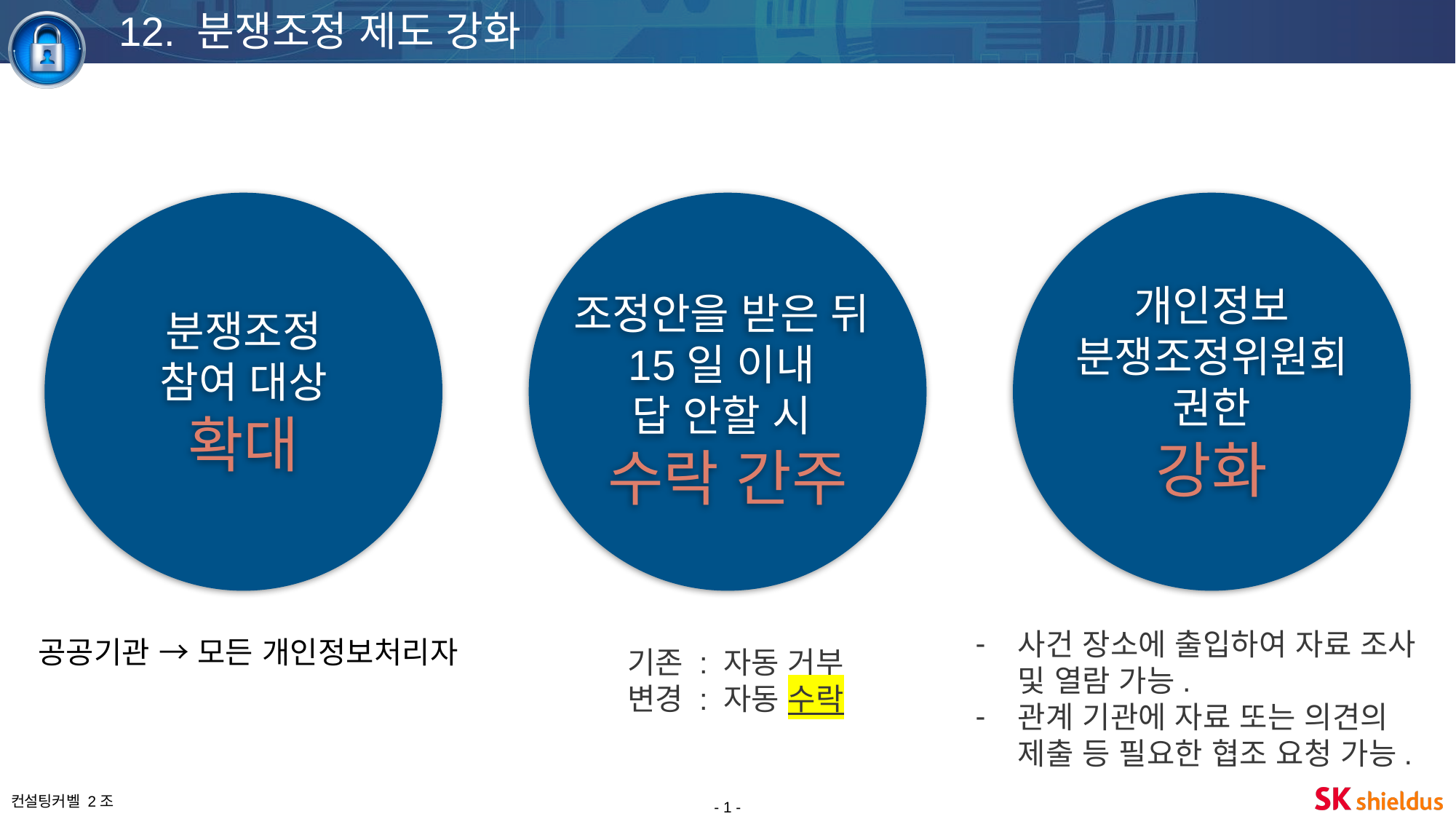

12. 분쟁조정 제도 강화

개인정보 분쟁조정위원회 권한
강화
조정안을 받은 뒤
15일 이내
답 안할 시
수락 간주
분쟁조정 참여 대상 확대
사건 장소에 출입하여 자료 조사 및 열람 가능.
관계 기관에 자료 또는 의견의 제출 등 필요한 협조 요청 가능.
공공기관 → 모든 개인정보처리자

기존 : 자동 거부
변경 : 자동 수락
- 1 -